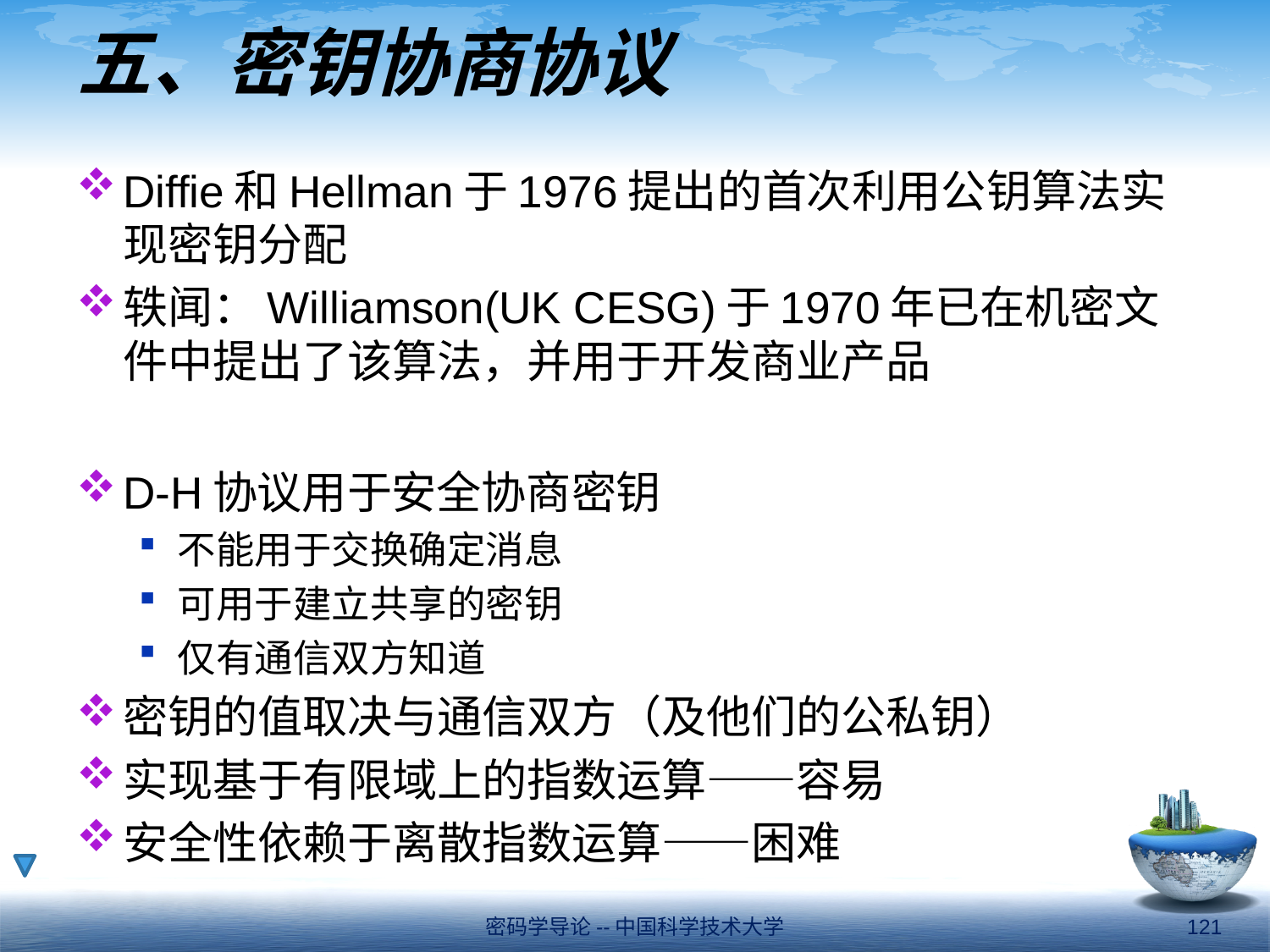

# 五、密钥协商协议
Diffie和Hellman于1976提出的首次利用公钥算法实现密钥分配
轶闻：Williamson(UK CESG)于1970年已在机密文件中提出了该算法，并用于开发商业产品

D-H协议用于安全协商密钥
不能用于交换确定消息
可用于建立共享的密钥
仅有通信双方知道
密钥的值取决与通信双方（及他们的公私钥）
实现基于有限域上的指数运算——容易
安全性依赖于离散指数运算——困难

密码学导论--中国科学技术大学
121